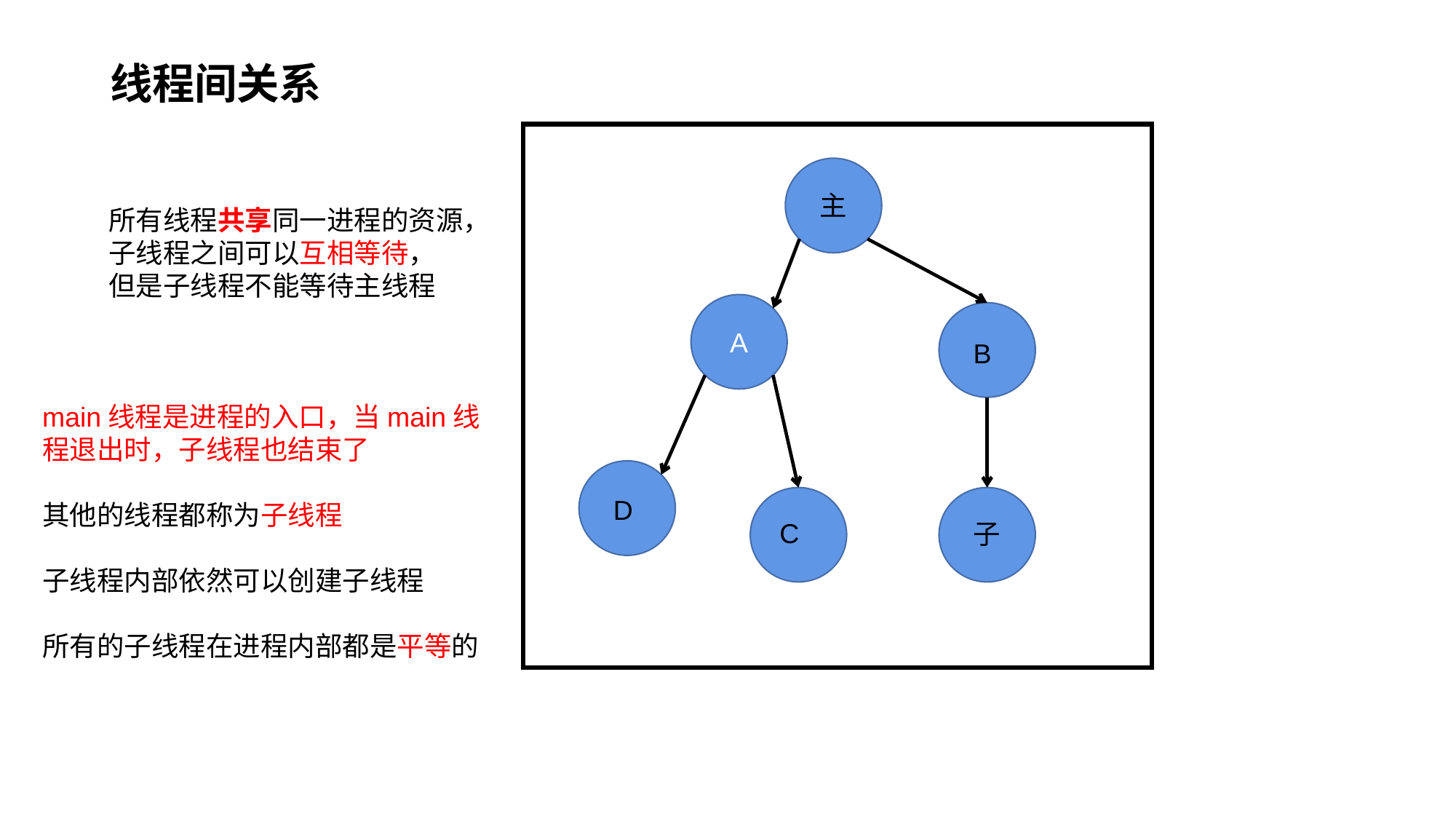

线程间关系

主
所有线程共享同一进程的资源，
子线程之间可以互相等待，
但是子线程不能等待主线程
A

B
main线程是进程的入口，当main线程退出时，子线程也结束了

其他的线程都称为子线程

子线程内部依然可以创建子线程

所有的子线程在进程内部都是平等的

D

C
子